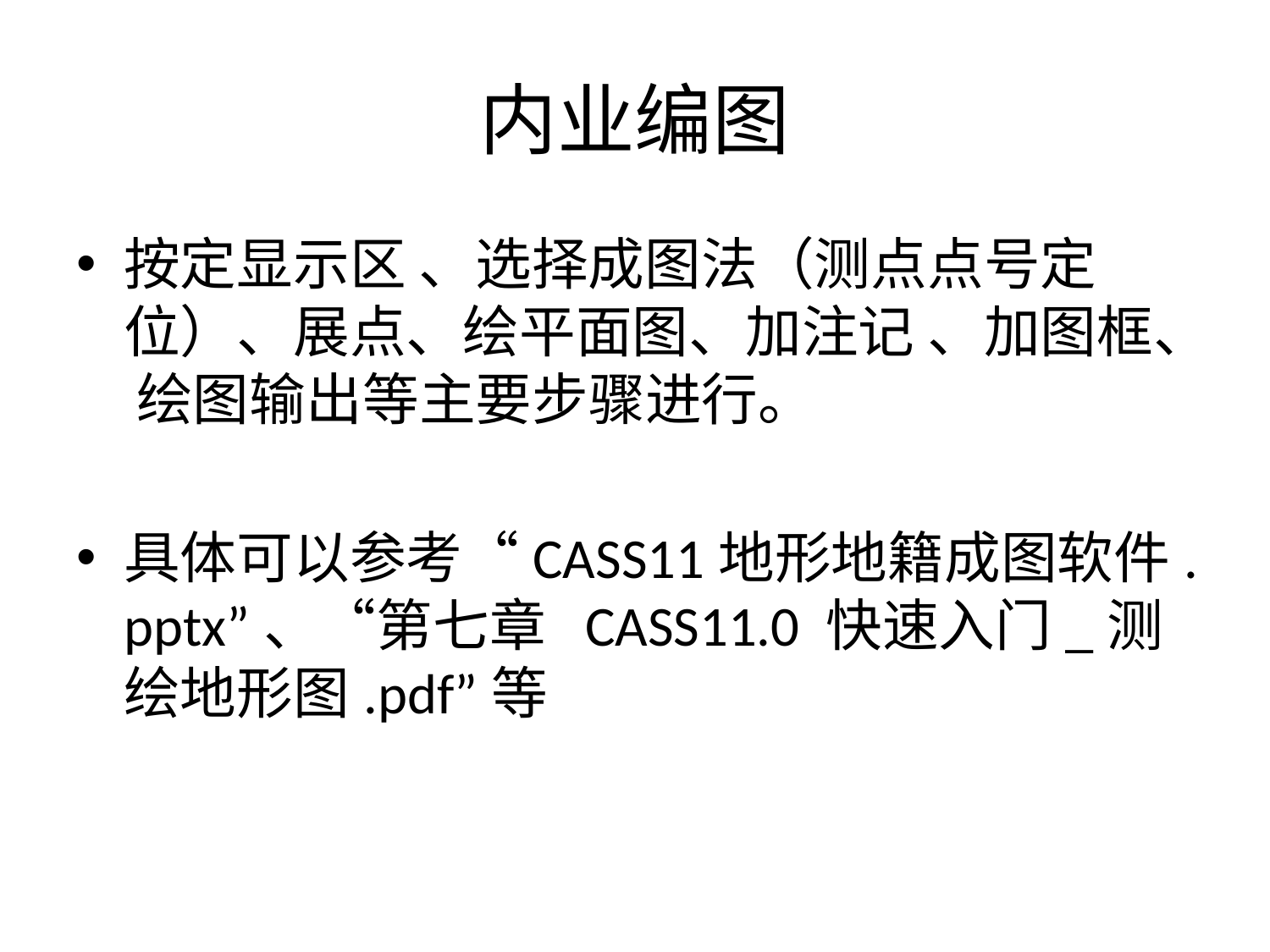

# 内业编图
按定显示区 、选择成图法（测点点号定位）、展点、绘平面图、加注记 、加图框、 绘图输出等主要步骤进行。

具体可以参考“CASS11地形地籍成图软件.pptx”、“第七章  CASS11.0 快速入门_测绘地形图.pdf”等